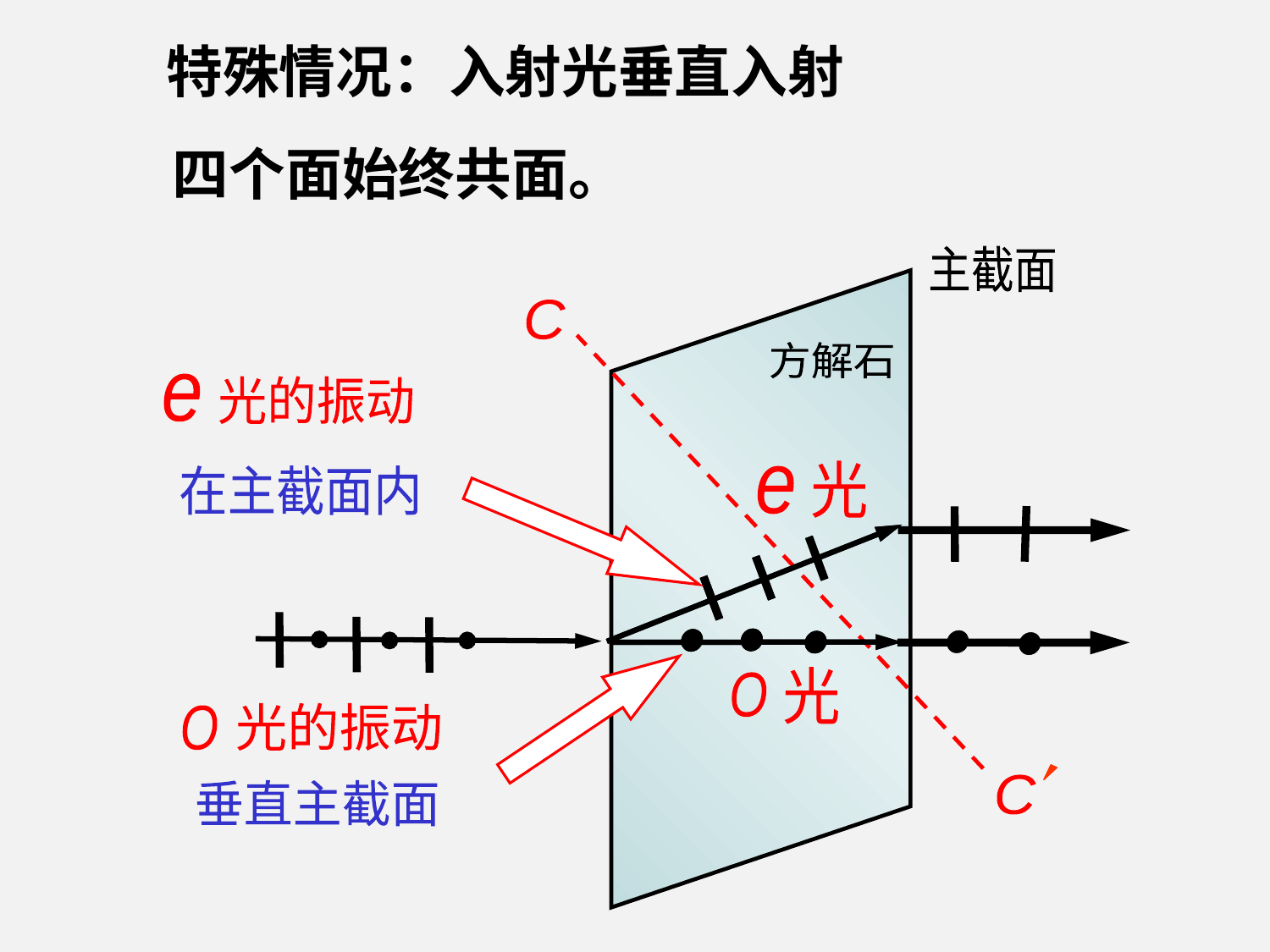

特殊情况：入射光垂直入射
四个面始终共面。
主截面
C
方解石

C
e
光的振动
在主截面内

光
e

光
O

光的振动
O
垂直主截面